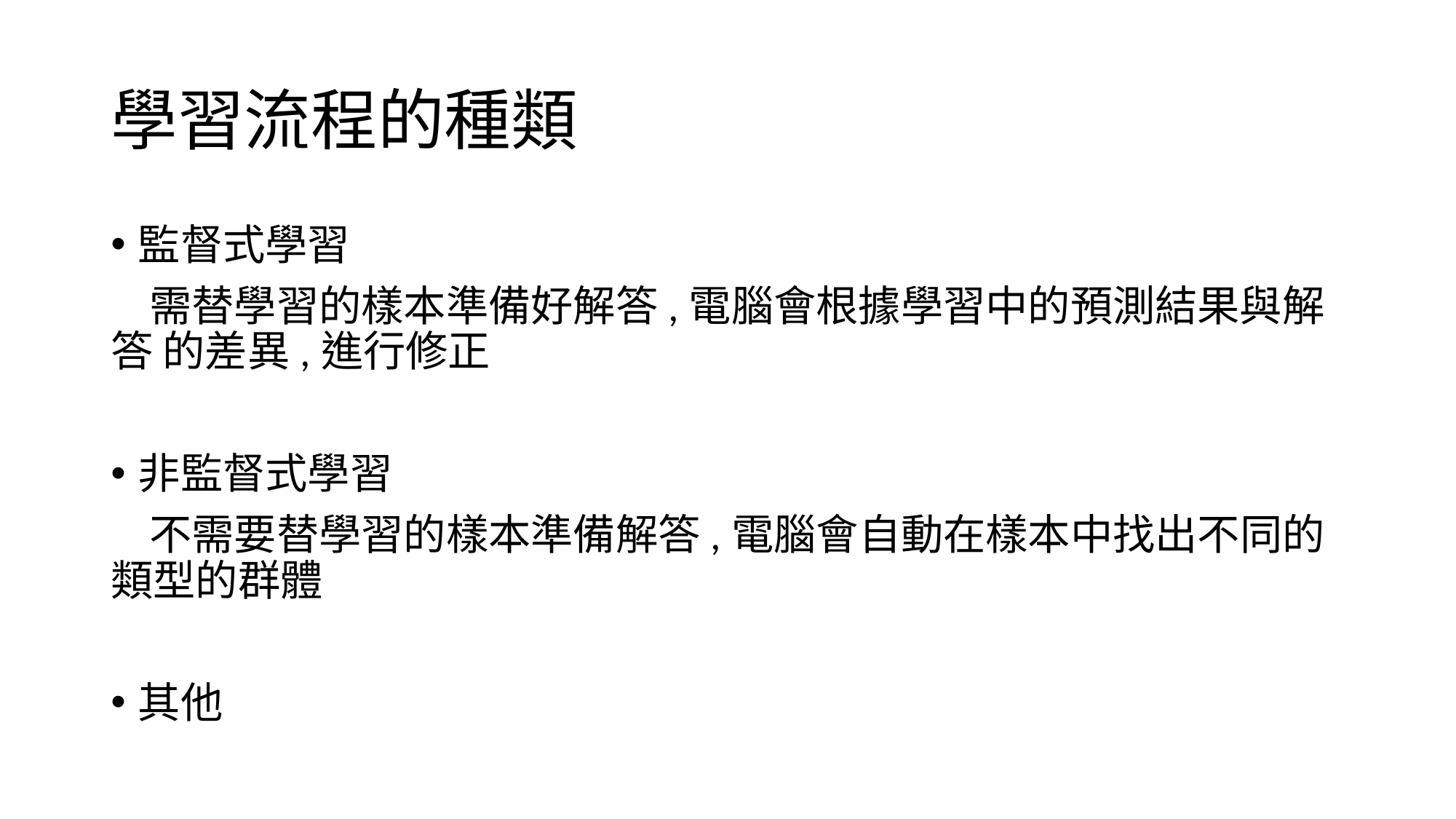

# 學習流程的種類
監督式學習
   需替學習的樣本準備好解答,電腦會根據學習中的預測結果與解答 的差異,進行修正

非監督式學習
   不需要替學習的樣本準備解答,電腦會自動在樣本中找出不同的類型的群體

其他